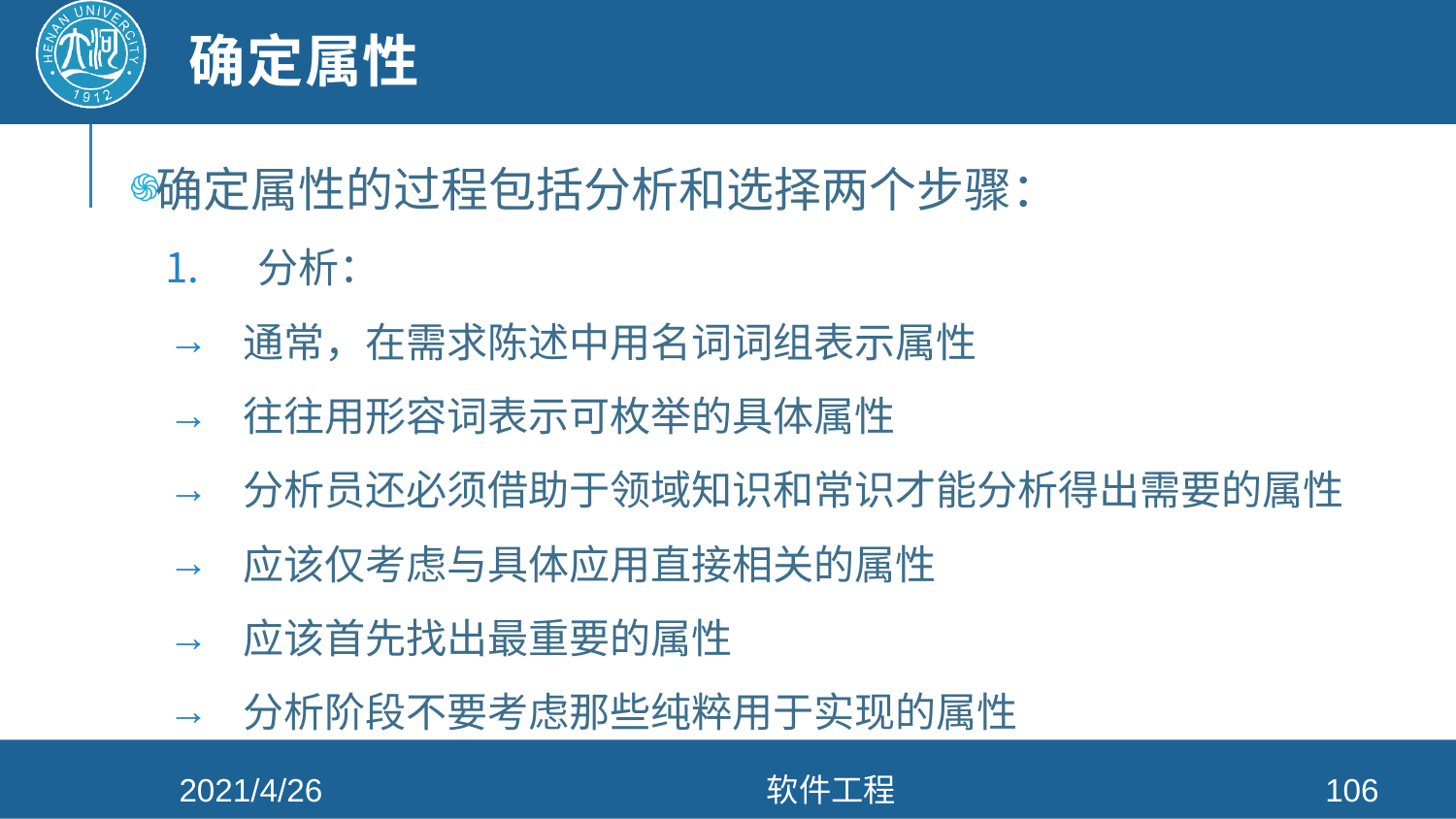

# 确定属性
确定属性的过程包括分析和选择两个步骤：
分析：
通常，在需求陈述中用名词词组表示属性
往往用形容词表示可枚举的具体属性
分析员还必须借助于领域知识和常识才能分析得出需要的属性
应该仅考虑与具体应用直接相关的属性
应该首先找出最重要的属性
分析阶段不要考虑那些纯粹用于实现的属性

2021/4/26
软件工程
106